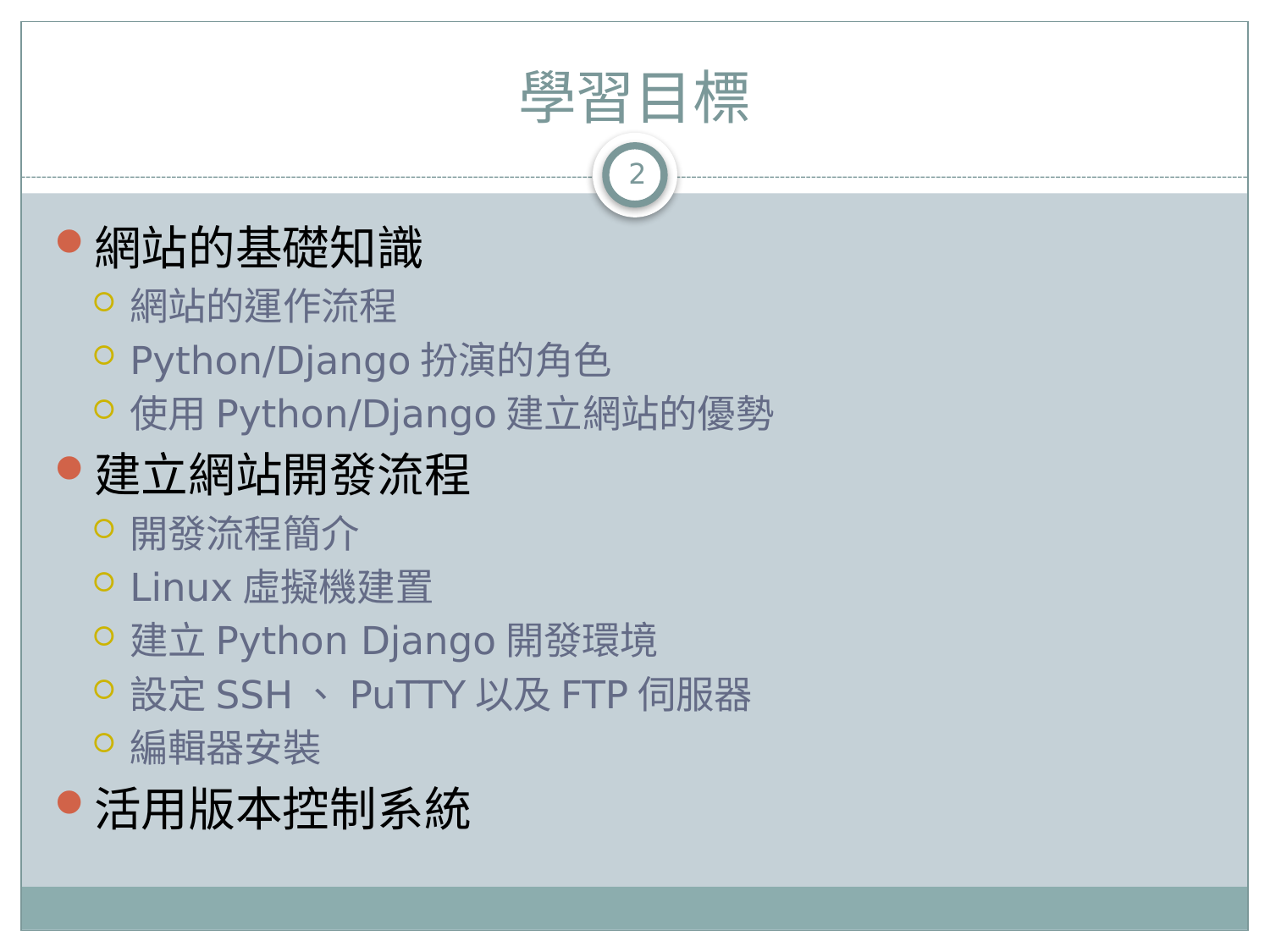

# 學習目標
2
網站的基礎知識
網站的運作流程
Python/Django扮演的角色
使用Python/Django建立網站的優勢
建立網站開發流程
開發流程簡介
Linux虛擬機建置
建立Python Django開發環境
設定SSH、PuTTY以及FTP伺服器
編輯器安裝
活用版本控制系統